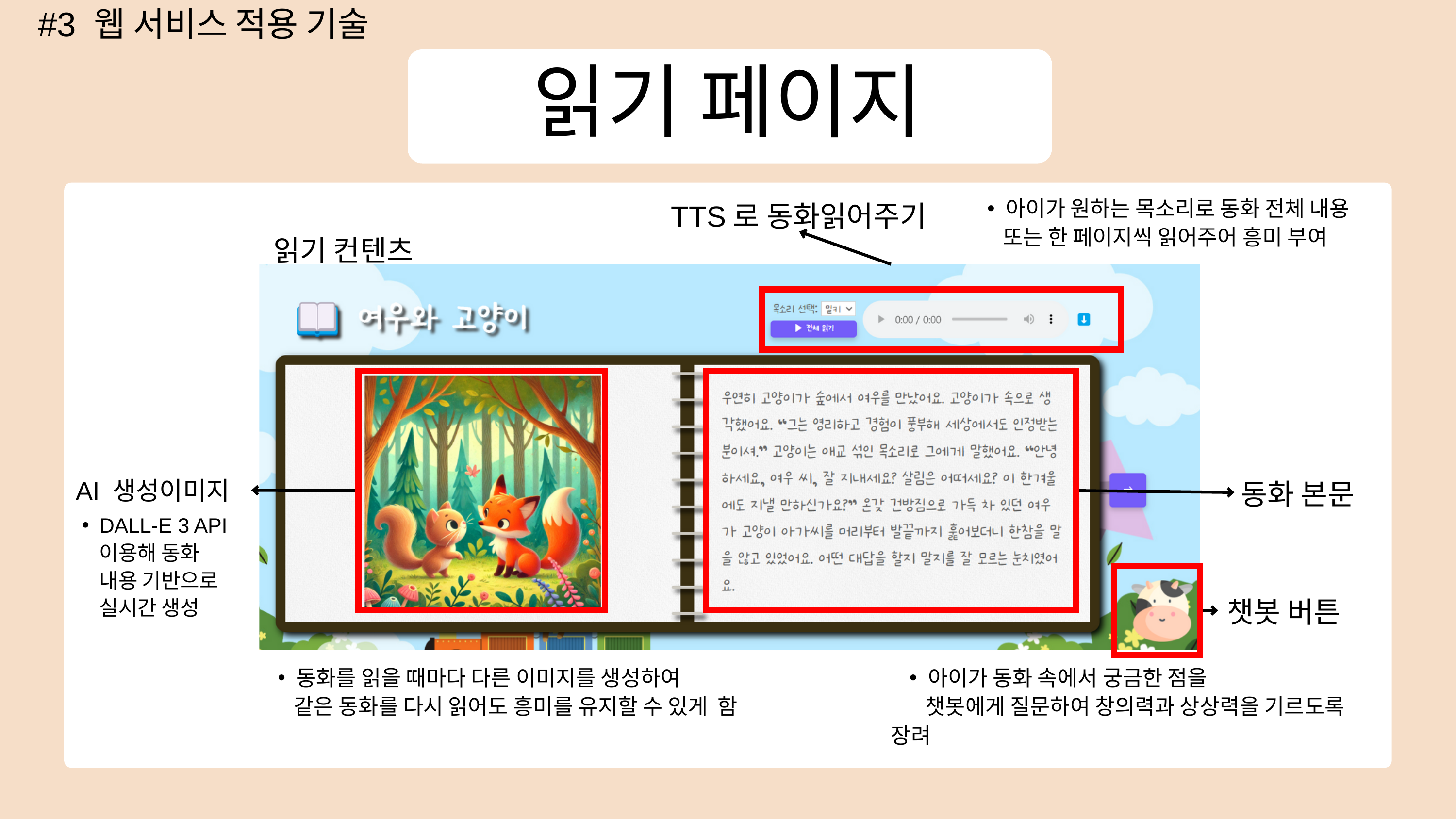

#3 웹 서비스 적용 기술

읽기 페이지

아이가 원하는 목소리로 동화 전체 내용
      또는 한 페이지씩 읽어주어 흥미 부여
TTS로 동화읽어주기
읽기 컨텐츠

AI 생성이미지
동화 본문

DALL-E 3 API 이용해 동화 내용 기반으로 실시간 생성

챗봇 버튼

동화를 읽을 때마다 다른 이미지를 생성하여
      같은 동화를 다시 읽어도 흥미를 유지할 수 있게  함
아이가 동화 속에서 궁금한 점을
      챗봇에게 질문하여 창의력과 상상력을 기르도록 장려